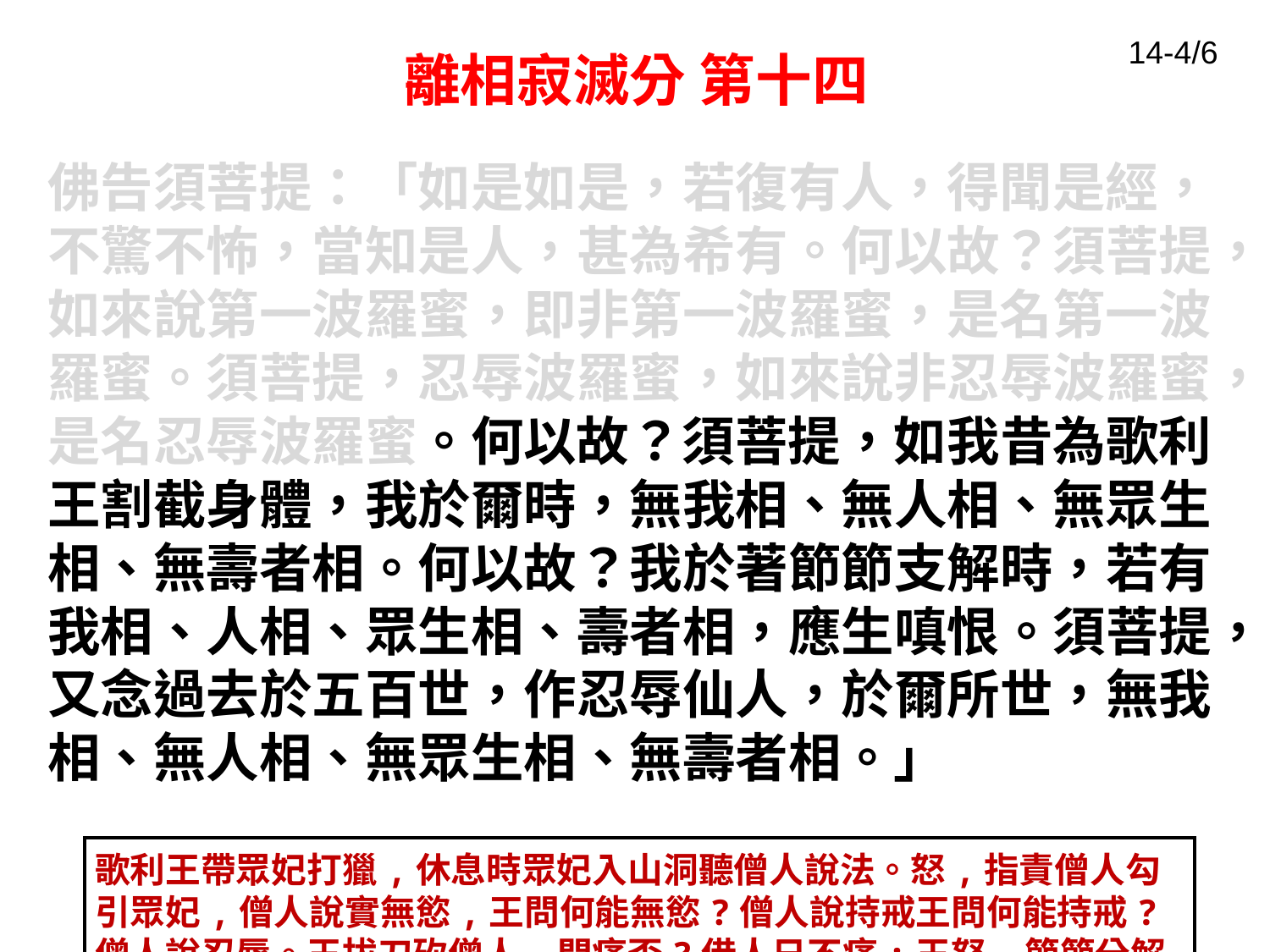

14-4/6
# 離相寂滅分 第十四
佛告須菩提：「如是如是，若復有人，得聞是經，不驚不怖，當知是人，甚為希有。何以故？須菩提，如來說第一波羅蜜，即非第一波羅蜜，是名第一波羅蜜。須菩提，忍辱波羅蜜，如來說非忍辱波羅蜜，是名忍辱波羅蜜。何以故？須菩提，如我昔為歌利王割截身體，我於爾時，無我相、無人相、無眾生相、無壽者相。何以故？我於著節節支解時，若有我相、人相、眾生相、壽者相，應生嗔恨。須菩提，又念過去於五百世，作忍辱仙人，於爾所世，無我相、無人相、無眾生相、無壽者相。」
歌利王帶眾妃打獵,休息時眾妃入山洞聽僧人說法。怒,指責僧人勾引眾妃,僧人說實無慾,王問何能無慾?僧人說持戒王問何能持戒?僧人說忍辱。王拔刀砍僧人,問痛否?借人日不痛:王怒,節節分解其身,問怒否?僧人日。四王怒,起狂風,天龍護法,僧人復完好。王懼,跪僧人,僧赦之王向善,僧發愿成佛後渡王。(歌利王即橋陳如)